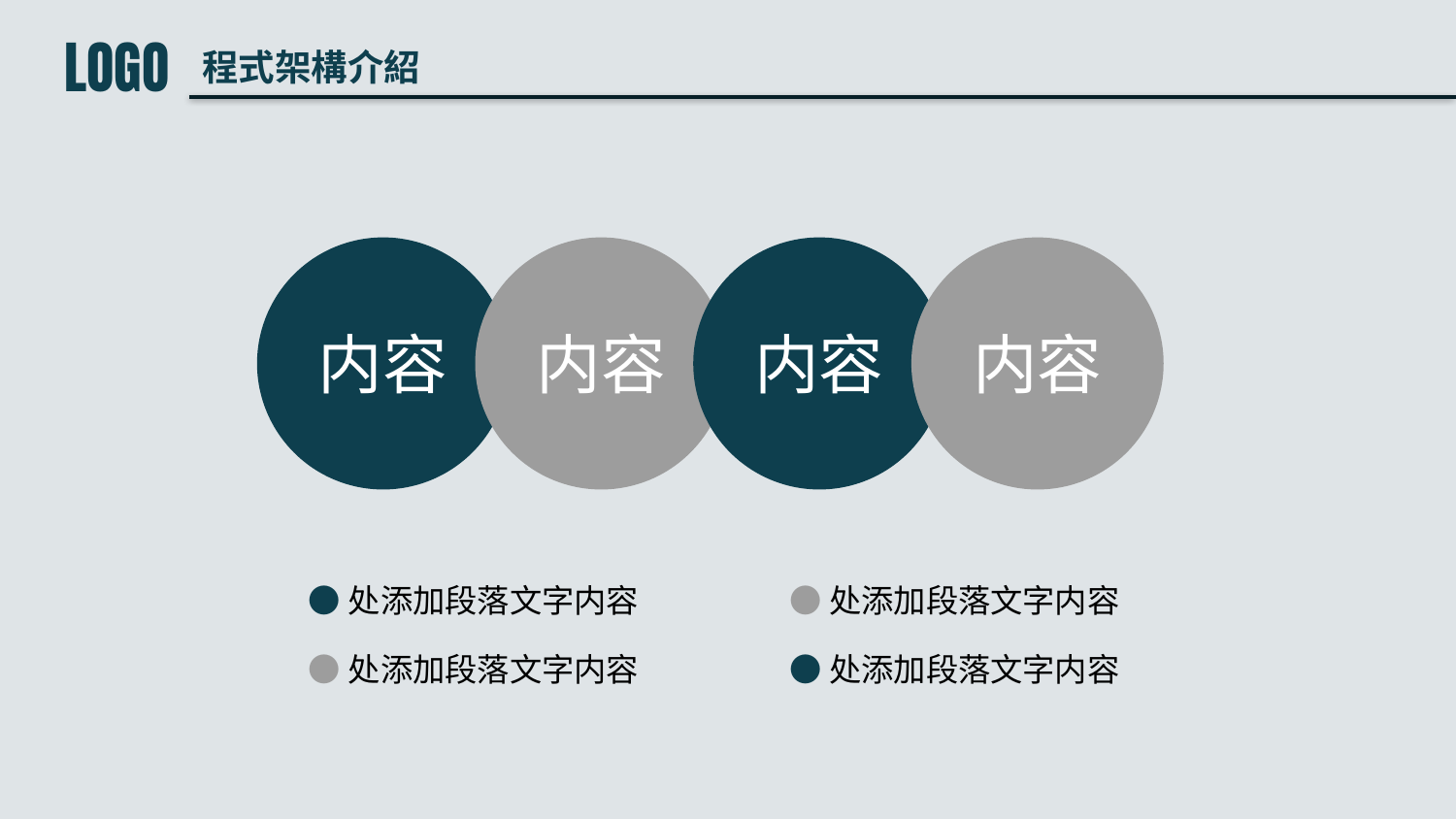

内容
内容
内容
内容
●处添加段落文字内容
●处添加段落文字内容
●处添加段落文字内容
●处添加段落文字内容